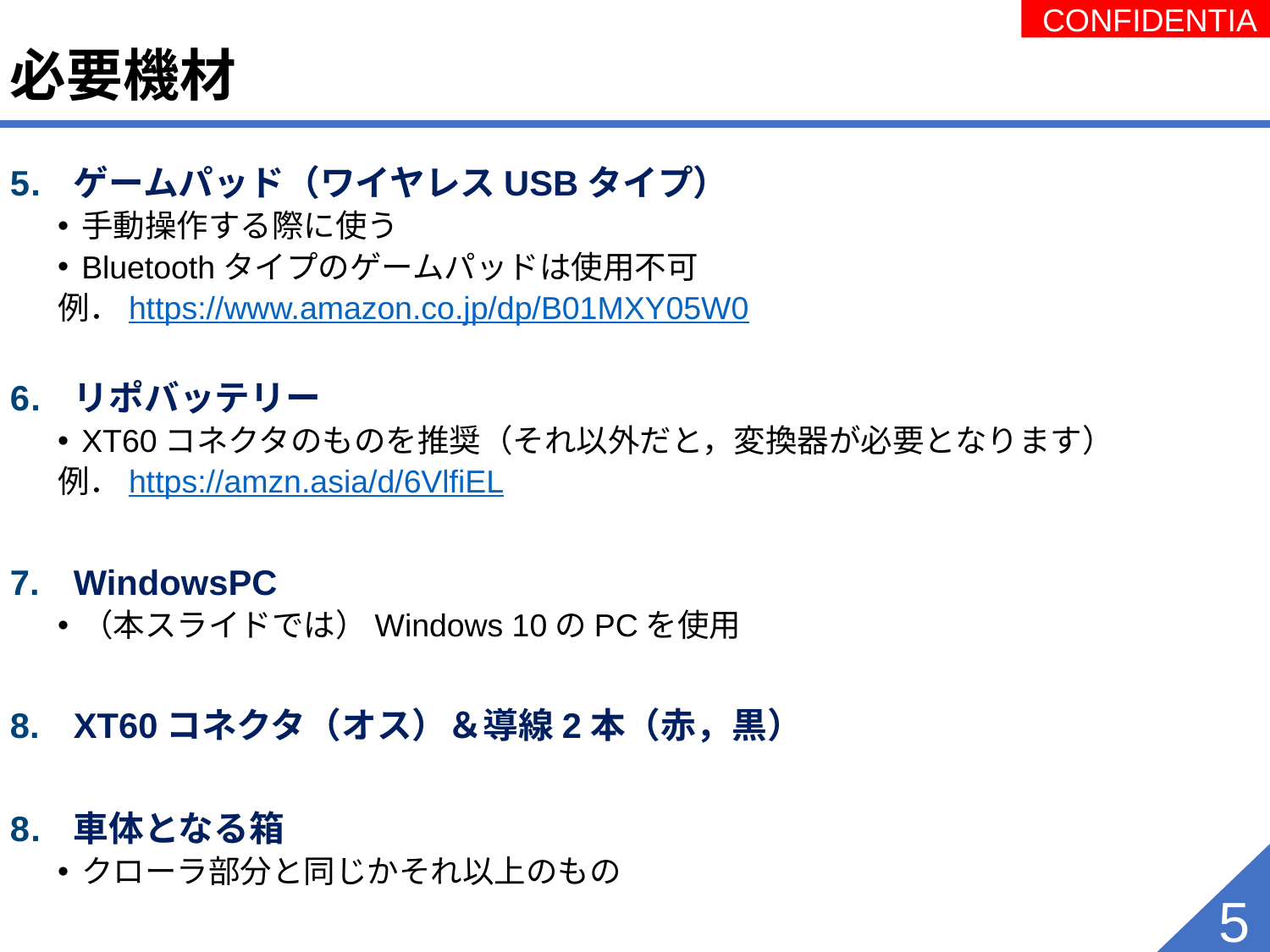

# 必要機材
ゲームパッド（ワイヤレスUSBタイプ）
手動操作する際に使う
Bluetoothタイプのゲームパッドは使用不可
例．https://www.amazon.co.jp/dp/B01MXY05W0

リポバッテリー
XT60コネクタのものを推奨（それ以外だと，変換器が必要となります）
例．https://amzn.asia/d/6VlfiEL

WindowsPC
（本スライドでは）Windows 10のPCを使用

XT60コネクタ（オス）＆導線2本（赤，黒）

車体となる箱
クローラ部分と同じかそれ以上のもの
5